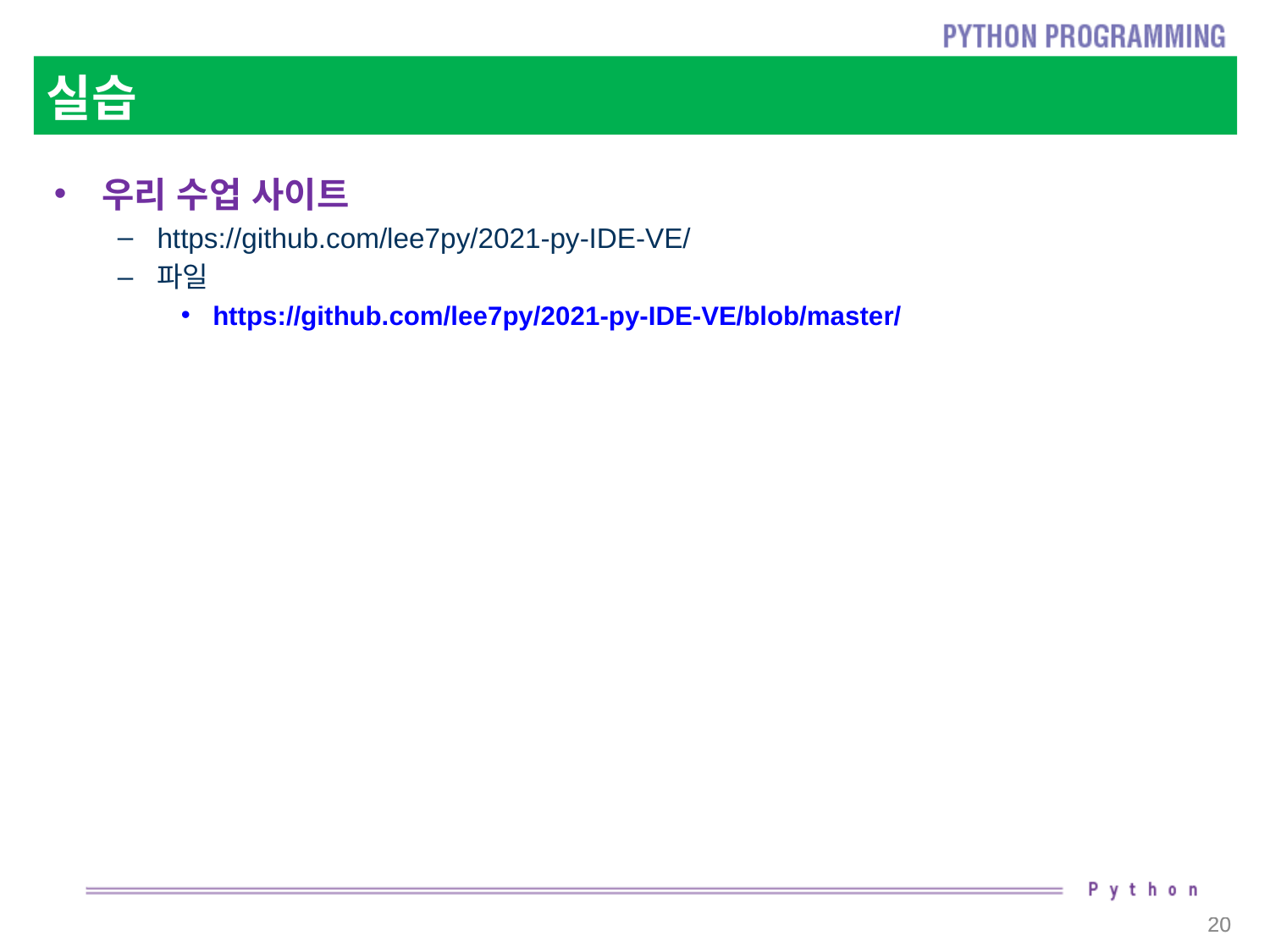

# 실습
우리 수업 사이트
https://github.com/lee7py/2021-py-IDE-VE/
파일
https://github.com/lee7py/2021-py-IDE-VE/blob/master/

20